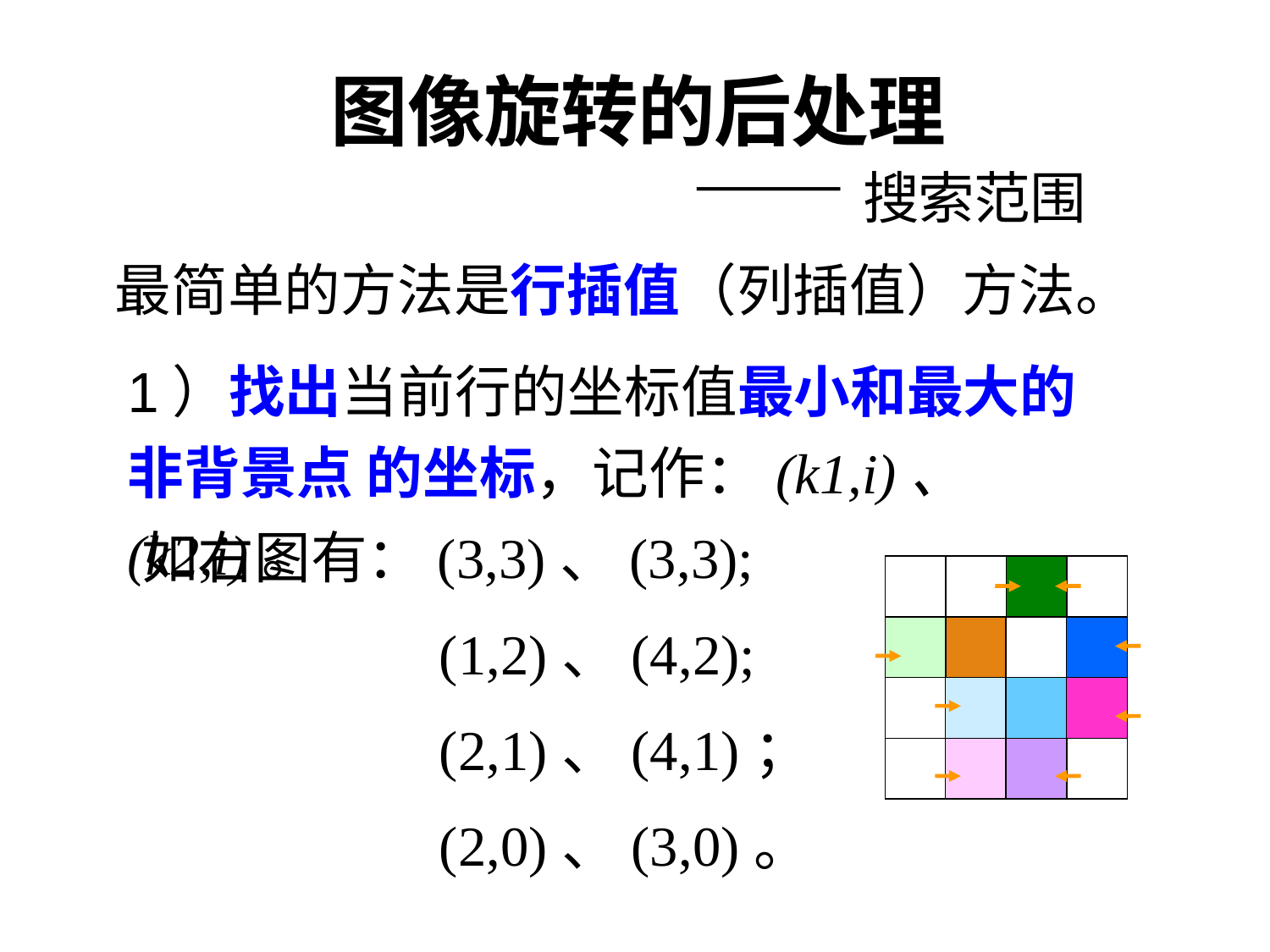

# 图像旋转的后处理 —— 搜索范围
最简单的方法是行插值（列插值）方法。
1）找出当前行的坐标值最小和最大的非背景点 的坐标，记作：(k1,i)、(k2,i)。
如右图有：(3,3)、(3,3);
                     (1,2)、(4,2);
                     (2,1)、(4,1)；
                     (2,0)、(3,0)。